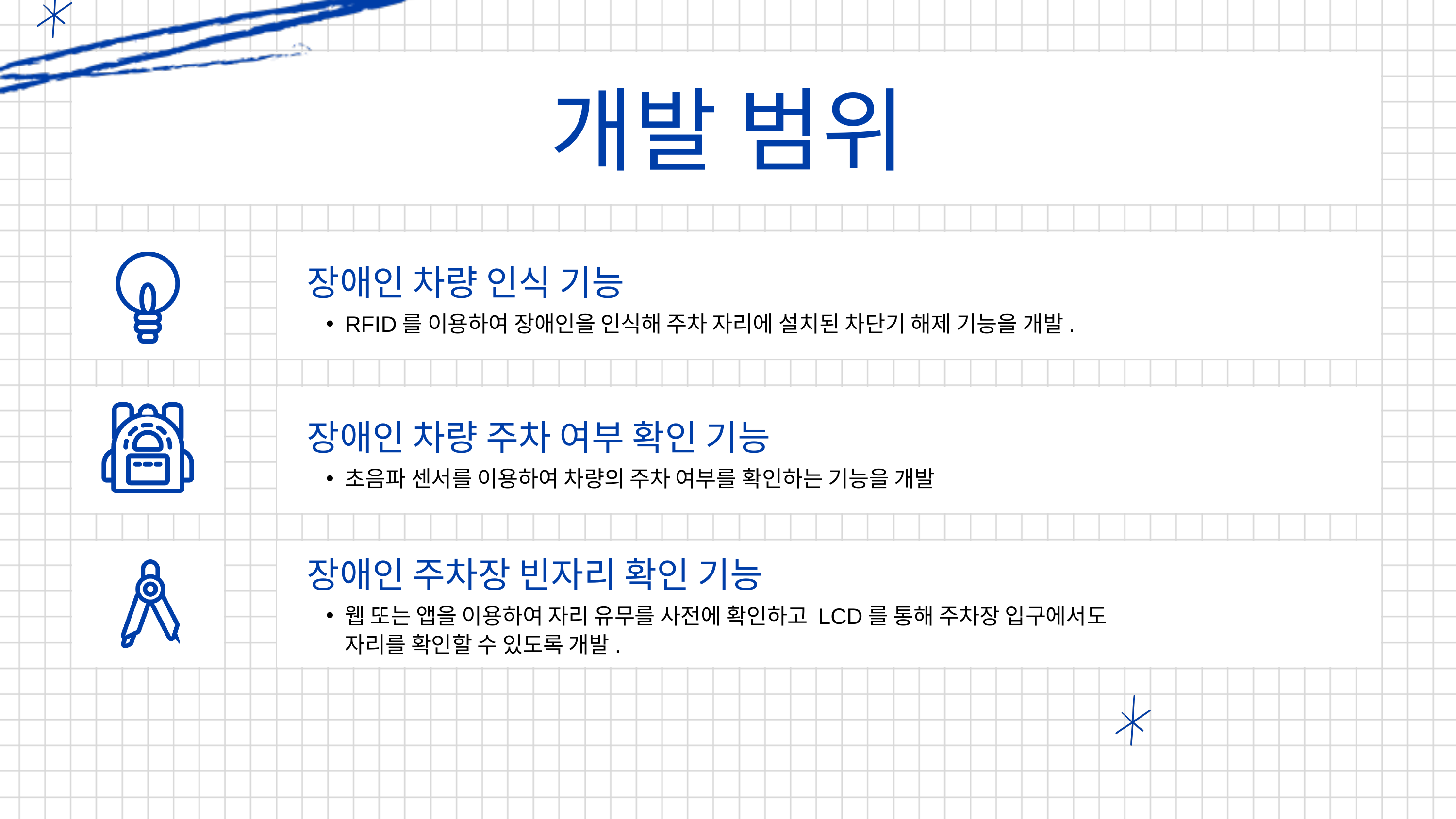

개발 범위

장애인 차량 인식 기능
RFID를 이용하여 장애인을 인식해 주차 자리에 설치된 차단기 해제 기능을 개발.

장애인 차량 주차 여부 확인 기능
초음파 센서를 이용하여 차량의 주차 여부를 확인하는 기능을 개발

장애인 주차장 빈자리 확인 기능
웹 또는 앱을 이용하여 자리 유무를 사전에 확인하고 LCD를 통해 주차장 입구에서도 자리를 확인할 수 있도록 개발.